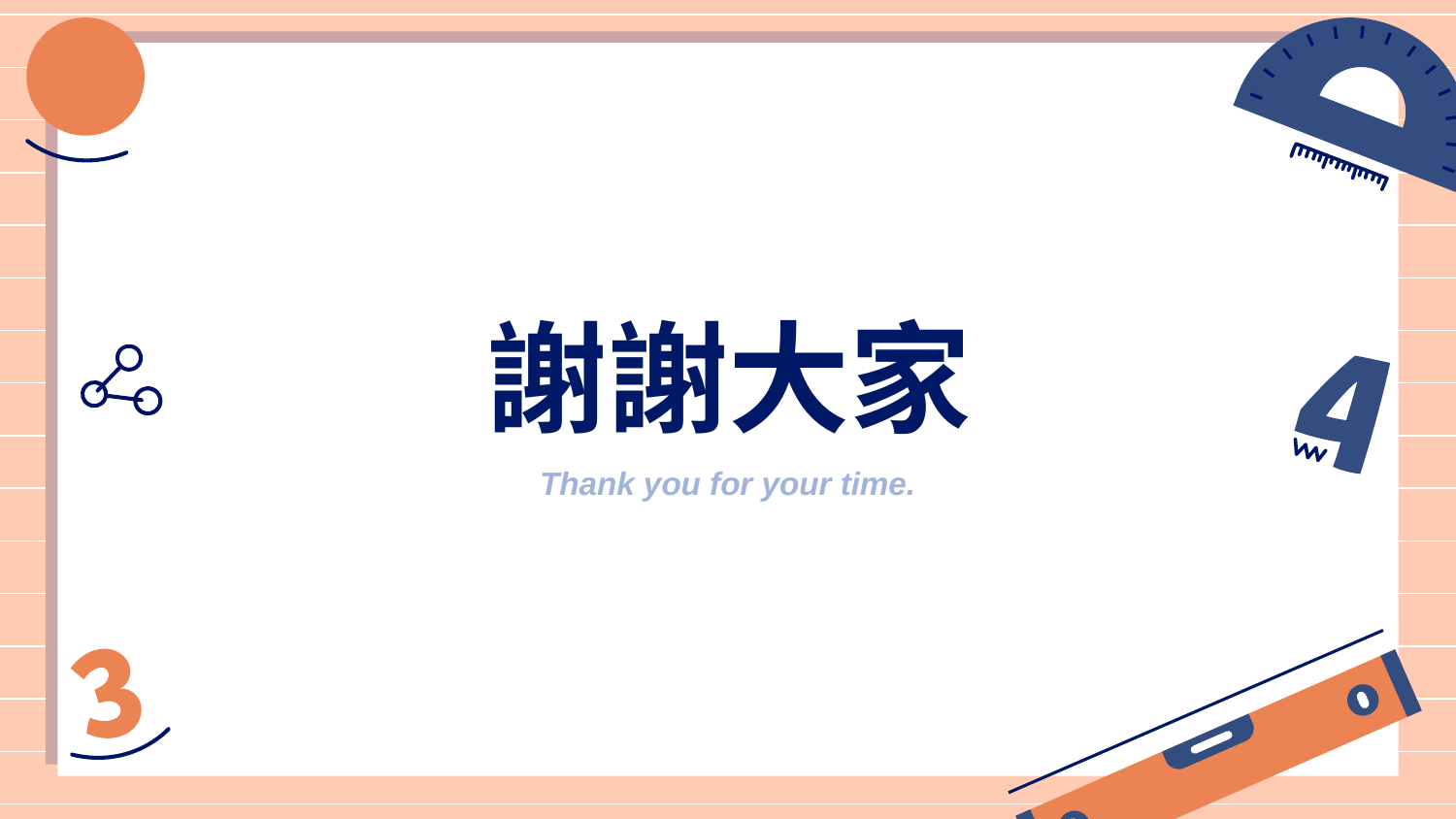

# 謝謝大家
Thank you for your time.